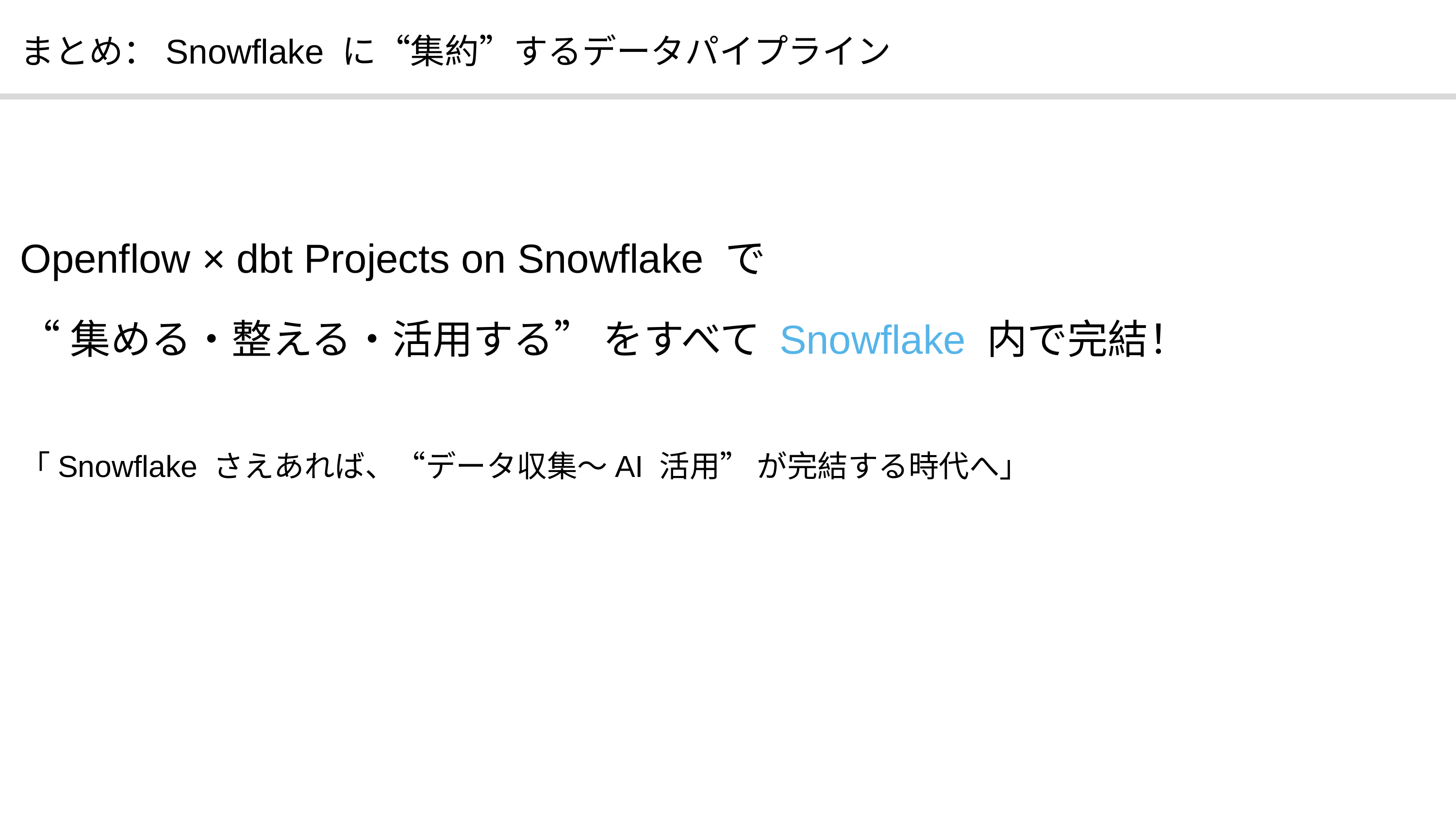

まとめ：Snowflake に“集約”するデータパイプライン

Openflow × dbt Projects on Snowflake で
“集める・整える・活用する” をすべて Snowflake 内で完結！

「Snowflake さえあれば、“データ収集〜AI 活用” が完結する時代へ」